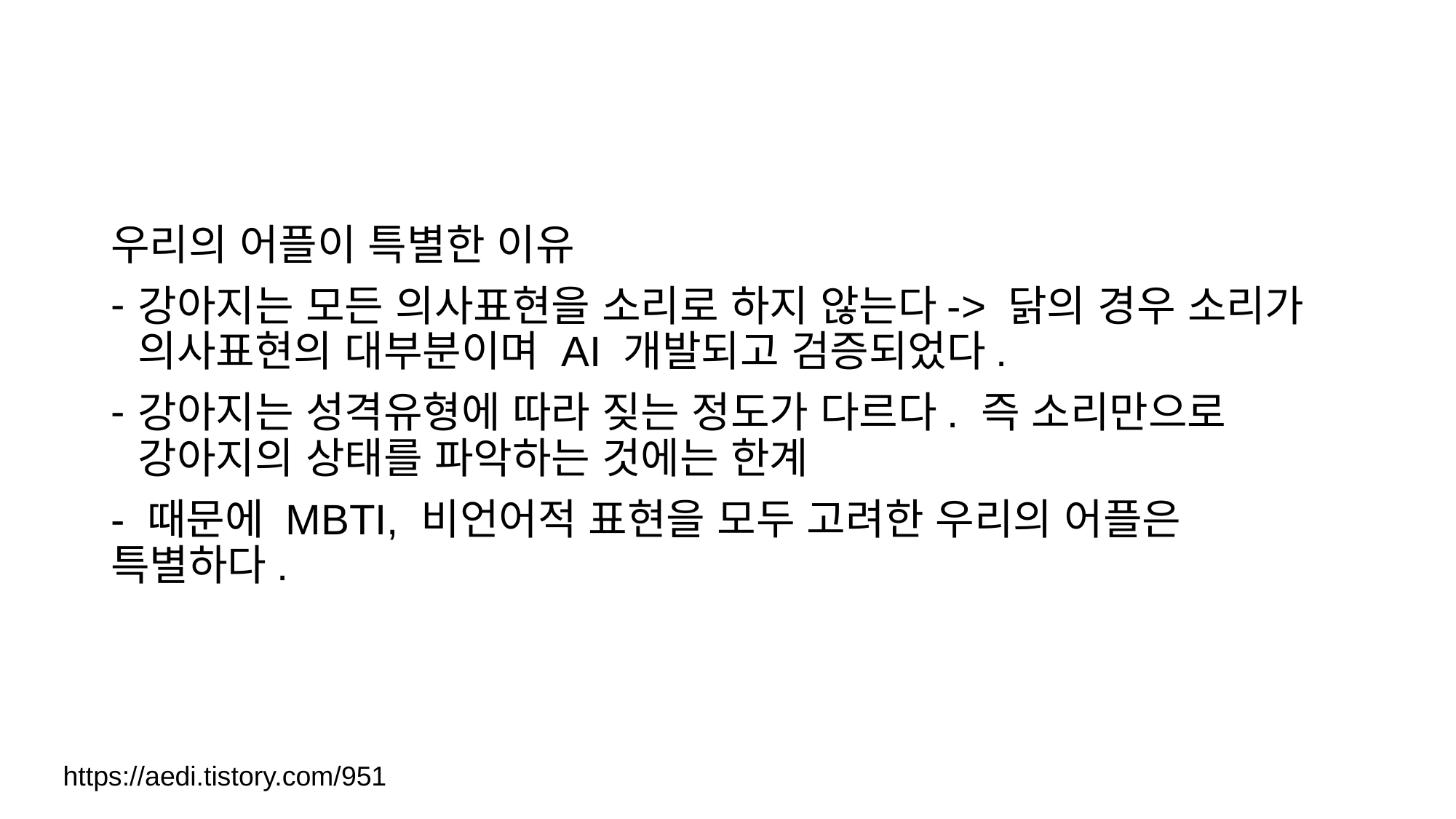

#
우리의 어플이 특별한 이유
강아지는 모든 의사표현을 소리로 하지 않는다-> 닭의 경우 소리가 의사표현의 대부분이며 AI 개발되고 검증되었다.
강아지는 성격유형에 따라 짖는 정도가 다르다. 즉 소리만으로 강아지의 상태를 파악하는 것에는 한계
- 때문에 MBTI, 비언어적 표현을 모두 고려한 우리의 어플은 특별하다.
https://aedi.tistory.com/951